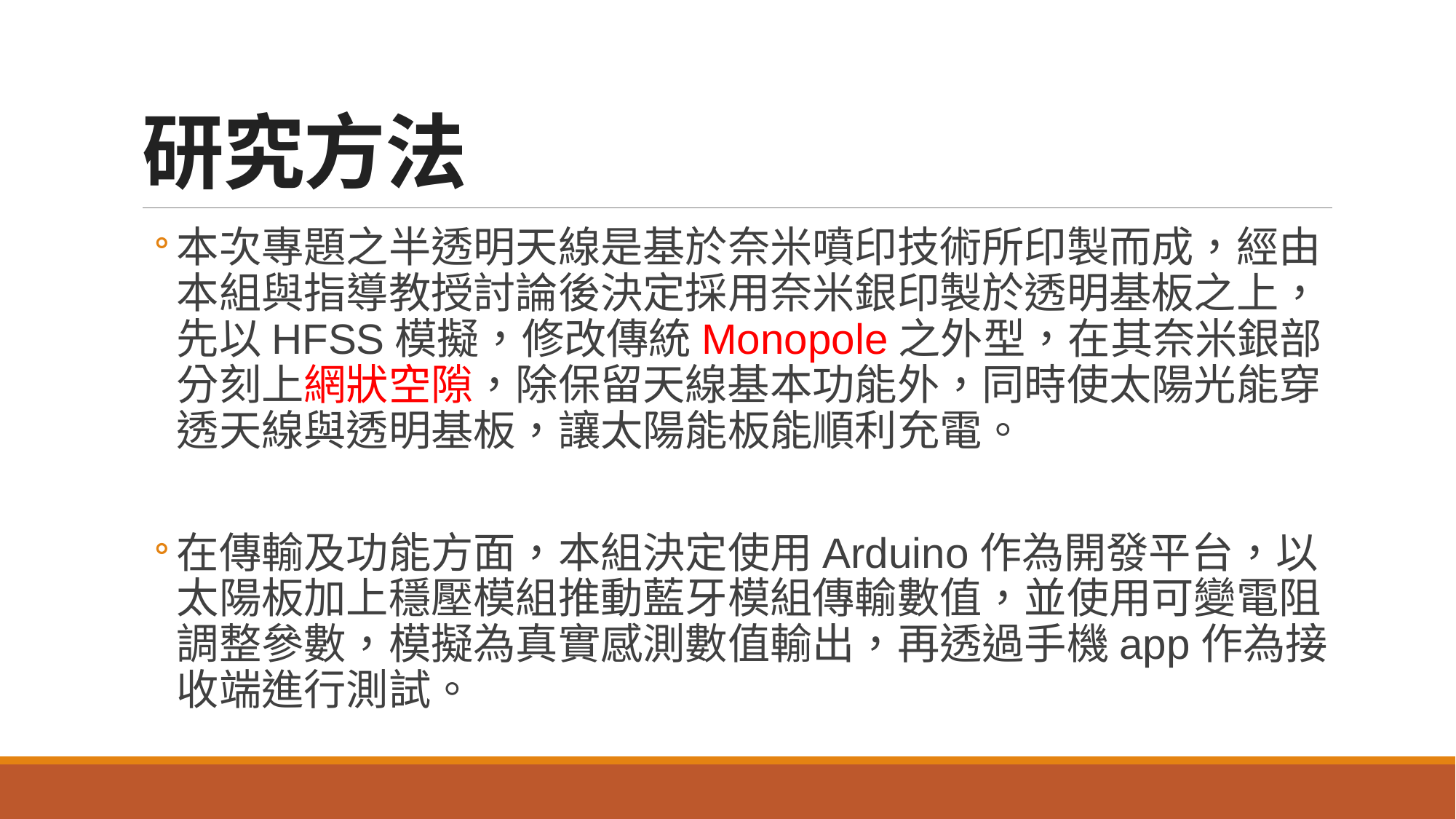

# 研究方法
本次專題之半透明天線是基於奈米噴印技術所印製而成，經由本組與指導教授討論後決定採用奈米銀印製於透明基板之上，先以HFSS模擬，修改傳統Monopole之外型，在其奈米銀部分刻上網狀空隙，除保留天線基本功能外，同時使太陽光能穿透天線與透明基板，讓太陽能板能順利充電。

在傳輸及功能方面，本組決定使用Arduino作為開發平台，以太陽板加上穩壓模組推動藍牙模組傳輸數值，並使用可變電阻調整參數，模擬為真實感測數值輸出，再透過手機app作為接收端進行測試。